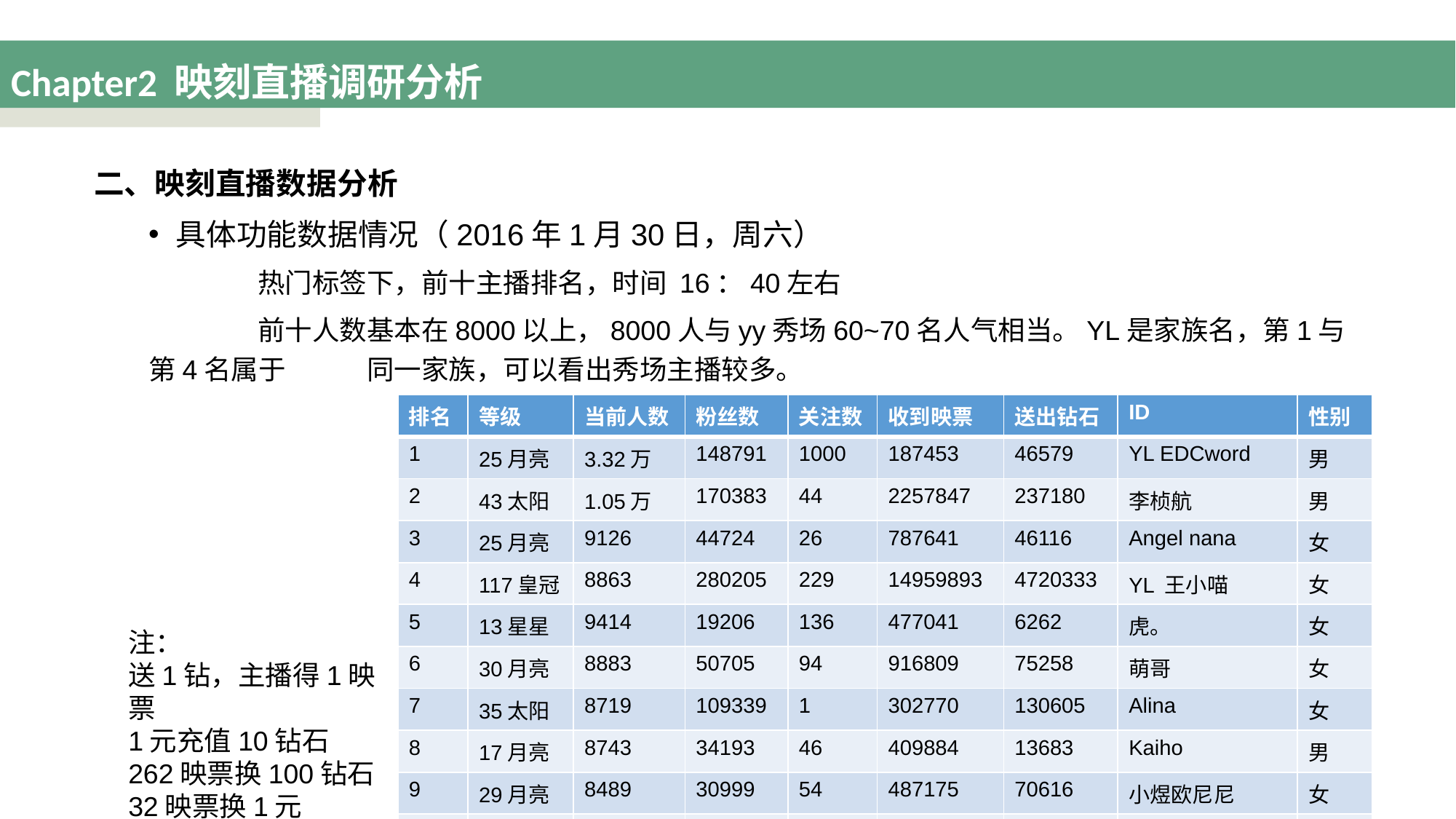

# Chapter2 映刻直播调研分析
二、映刻直播数据分析
具体功能数据情况（2016年1月30日，周六）
	热门标签下，前十主播排名，时间 16：40左右
	前十人数基本在8000以上，8000人与yy秀场60~70名人气相当。YL是家族名，第1与第4名属于	同一家族，可以看出秀场主播较多。

| 排名 | 等级 | 当前人数 | 粉丝数 | 关注数 | 收到映票 | 送出钻石 | ID | 性别 |
| --- | --- | --- | --- | --- | --- | --- | --- | --- |
| 1 | 25月亮 | 3.32万 | 148791 | 1000 | 187453 | 46579 | YL EDCword | 男 |
| 2 | 43太阳 | 1.05万 | 170383 | 44 | 2257847 | 237180 | 李桢航 | 男 |
| 3 | 25月亮 | 9126 | 44724 | 26 | 787641 | 46116 | Angel nana | 女 |
| 4 | 117皇冠 | 8863 | 280205 | 229 | 14959893 | 4720333 | YL 王小喵 | 女 |
| 5 | 13星星 | 9414 | 19206 | 136 | 477041 | 6262 | 虎。 | 女 |
| 6 | 30月亮 | 8883 | 50705 | 94 | 916809 | 75258 | 萌哥 | 女 |
| 7 | 35太阳 | 8719 | 109339 | 1 | 302770 | 130605 | Alina | 女 |
| 8 | 17月亮 | 8743 | 34193 | 46 | 409884 | 13683 | Kaiho | 男 |
| 9 | 29月亮 | 8489 | 30999 | 54 | 487175 | 70616 | 小煜欧尼尼 | 女 |
| 10 | 38太阳 | 8807 | 101262 | 39 | 2563947 | 165213 | 我就是子豪 | 男 |
注：
送1钻，主播得1映票
1元充值10钻石
262映票换100钻石 32映票换1元